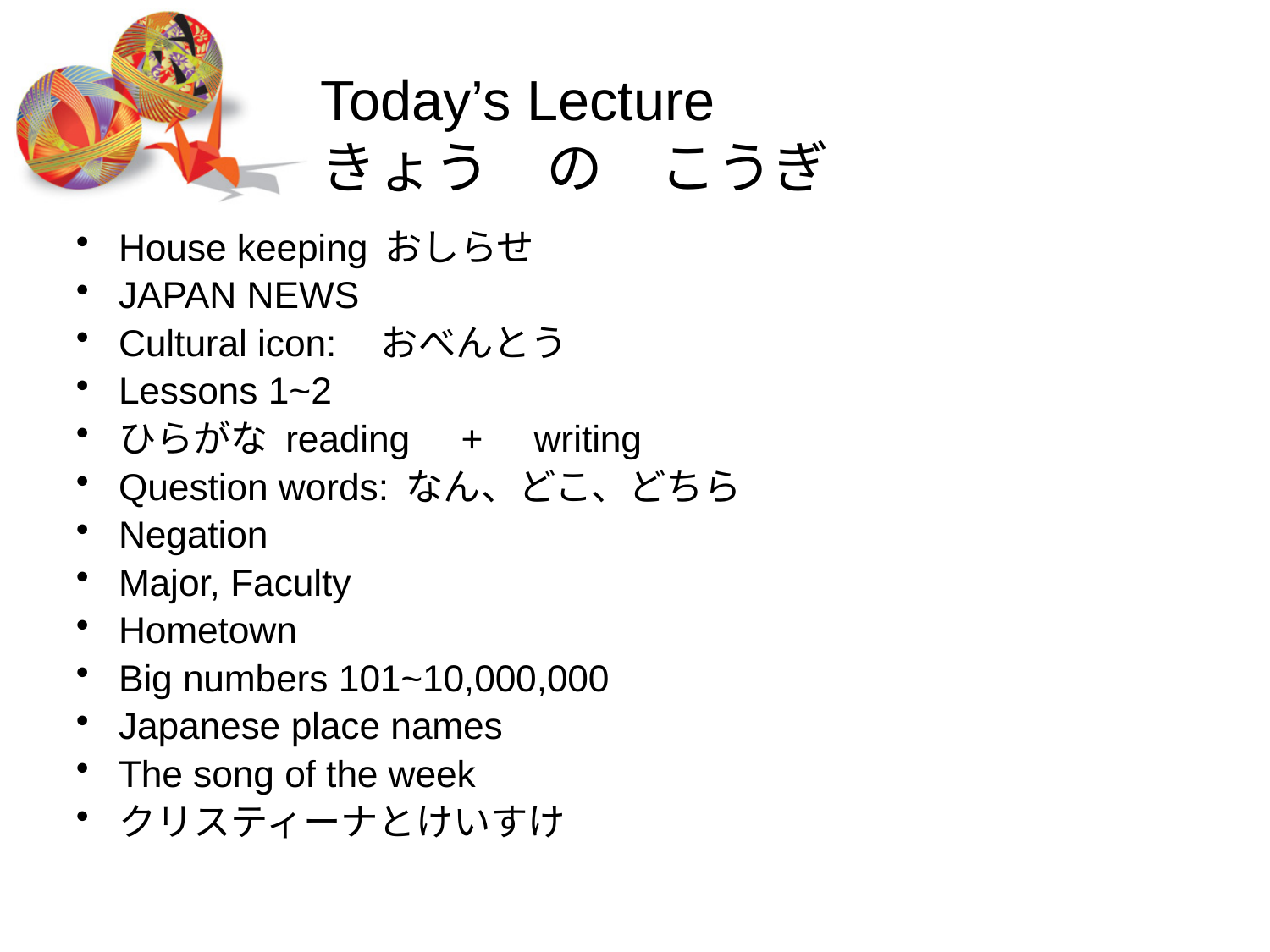

# Today’s Lecture　 きょう　の　こうぎ
House keeping おしらせ
JAPAN NEWS
Cultural icon:　おべんとう
Lessons 1~2
ひらがな reading　+　writing
Question words: なん、どこ、どちら
Negation
Major, Faculty
Hometown
Big numbers 101~10,000,000
Japanese place names
The song of the week
クリスティーナとけいすけ